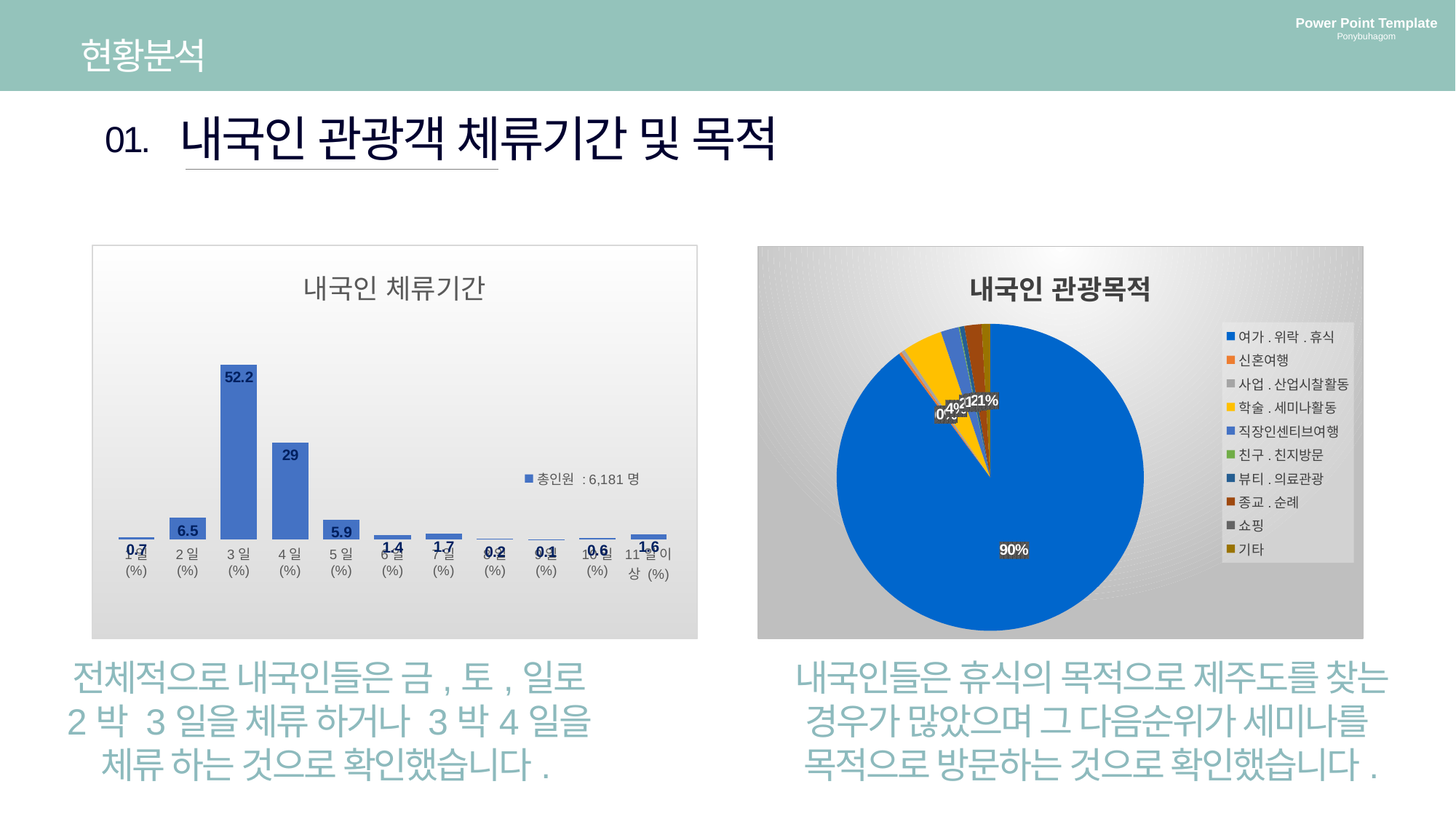

Power Point Template
Ponybuhagom
현황분석
내국인 관광객 체류기간 및 목적
01.

### Chart: 내국인 체류기간

| Category | 총인원 : 6,181명 |
|---|---|
| 1일 (%) | 0.7 |
| 2일 (%) | 6.5 |
| 3일 (%) | 52.2 |
| 4일 (%) | 29.0 |
| 5일 (%) | 5.9 |
| 6일 (%) | 1.4 |
| 7일 (%) | 1.7 |
| 8일 (%) | 0.2 |
| 9일 (%) | 0.1 |
| 10일 (%) | 0.6 |
| 11일 이상 (%) | 1.6 |

### Chart: 내국인 관광목적

| Category |  |
|---|---|
| 여가.위락.휴식 | 89.8 |
| 신혼여행 | 0.3 |
| 사업.산업시찰활동 | 0.4 |
| 학술.세미나활동 | 4.2 |
| 직장인센티브여행 | 1.9 |
| 친구.친지방문 | 0.1 |
| 뷰티.의료관광 | 0.5 |
| 종교.순례 | 1.8 |
| 쇼핑 | 0.0 |
| 기타 | 0.9 |
전체적으로 내국인들은 금,토,일로
2박 3일을 체류 하거나 3박4일을
체류 하는 것으로 확인했습니다.
내국인들은 휴식의 목적으로 제주도를 찾는 경우가 많았으며 그 다음순위가 세미나를
목적으로 방문하는 것으로 확인했습니다.